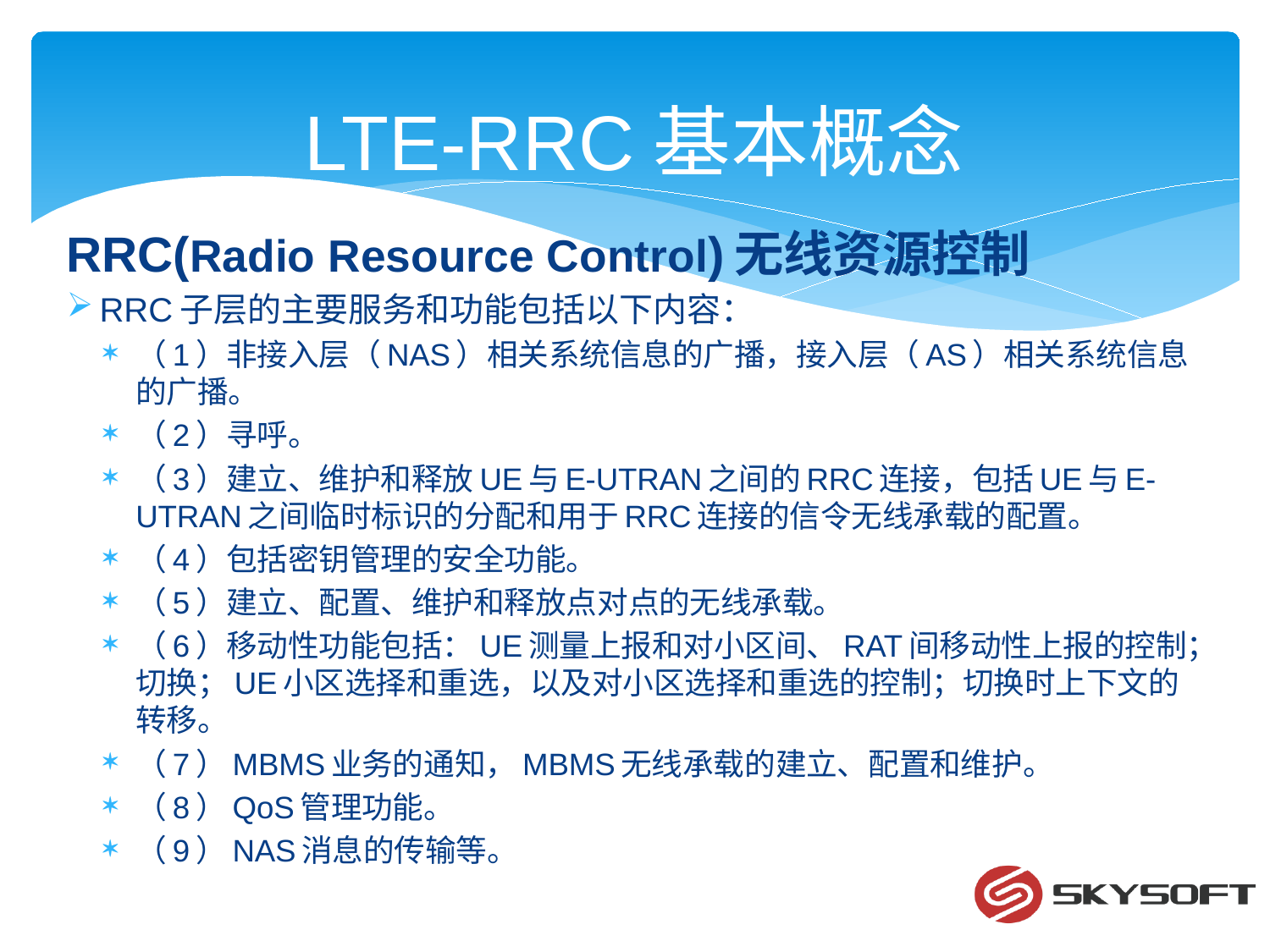

# LTE-RRC基本概念
RRC(Radio Resource Control)无线资源控制
RRC子层的主要服务和功能包括以下内容：
（1）非接入层（NAS）相关系统信息的广播，接入层（AS）相关系统信息的广播。
（2）寻呼。
（3）建立、维护和释放UE与E-UTRAN之间的RRC连接，包括UE与E-UTRAN之间临时标识的分配和用于RRC连接的信令无线承载的配置。
（4）包括密钥管理的安全功能。
（5）建立、配置、维护和释放点对点的无线承载。
（6）移动性功能包括：UE测量上报和对小区间、RAT间移动性上报的控制；切换；UE小区选择和重选，以及对小区选择和重选的控制；切换时上下文的转移。
（7）MBMS业务的通知，MBMS无线承载的建立、配置和维护。
（8）QoS管理功能。
（9）NAS消息的传输等。